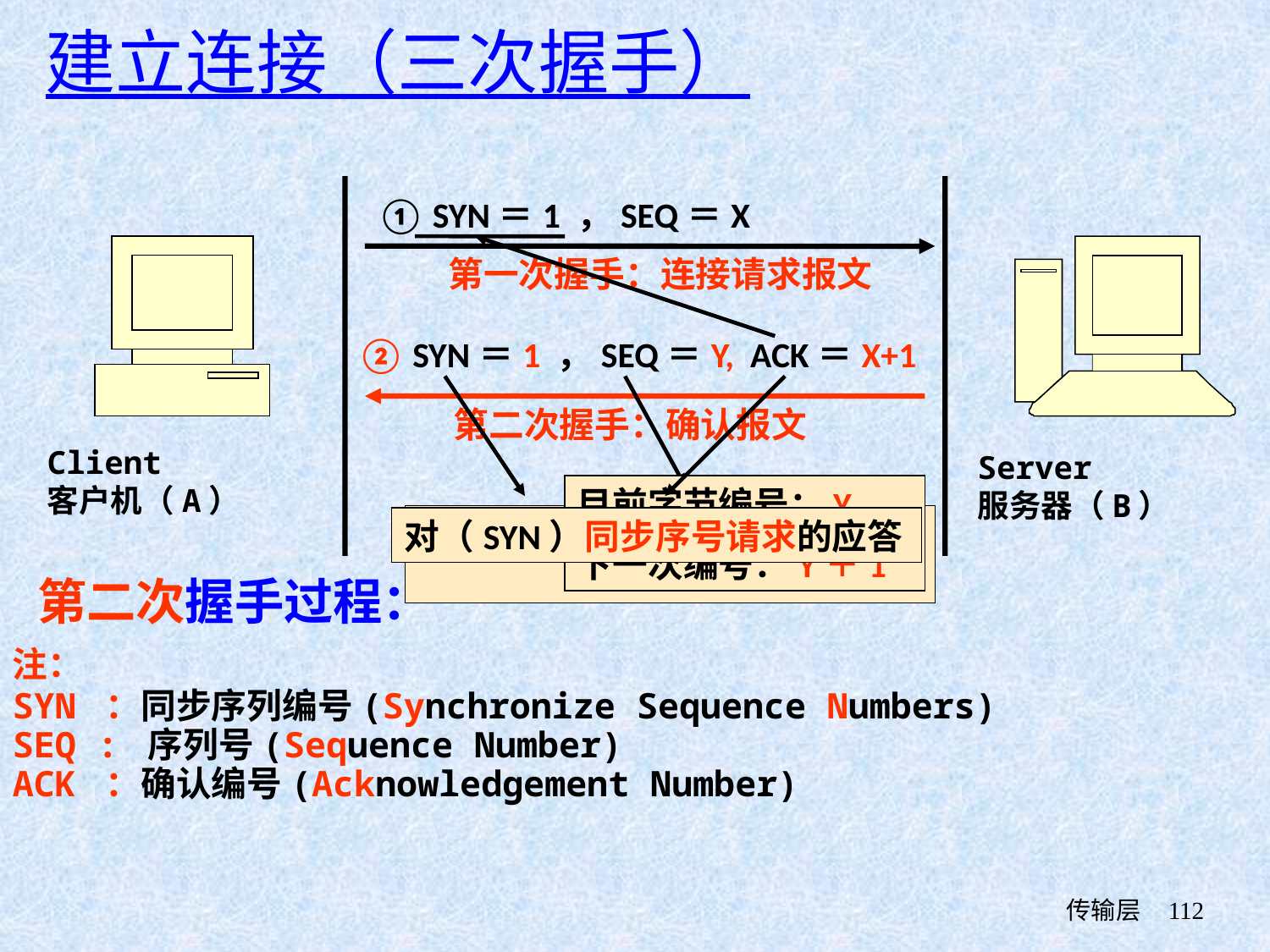

建立连接（三次握手）

① SYN＝1 ，SEQ＝X

第一次握手：连接请求报文
② SYN＝1 ，SEQ＝Y,  ACK＝X+1

第二次握手：确认报文
Client
客户机（A）
Server
服务器（B）
目前字节编号：Y
下一次编号：Y＋1
允许建立连接

对（SYN）同步序号请求的应答
第二次握手过程：

注：
SYN ：同步序列编号(Synchronize Sequence Numbers)
SEQ : 序列号(Sequence Number)
ACK ：确认编号(Acknowledgement Number)
 传输层
112